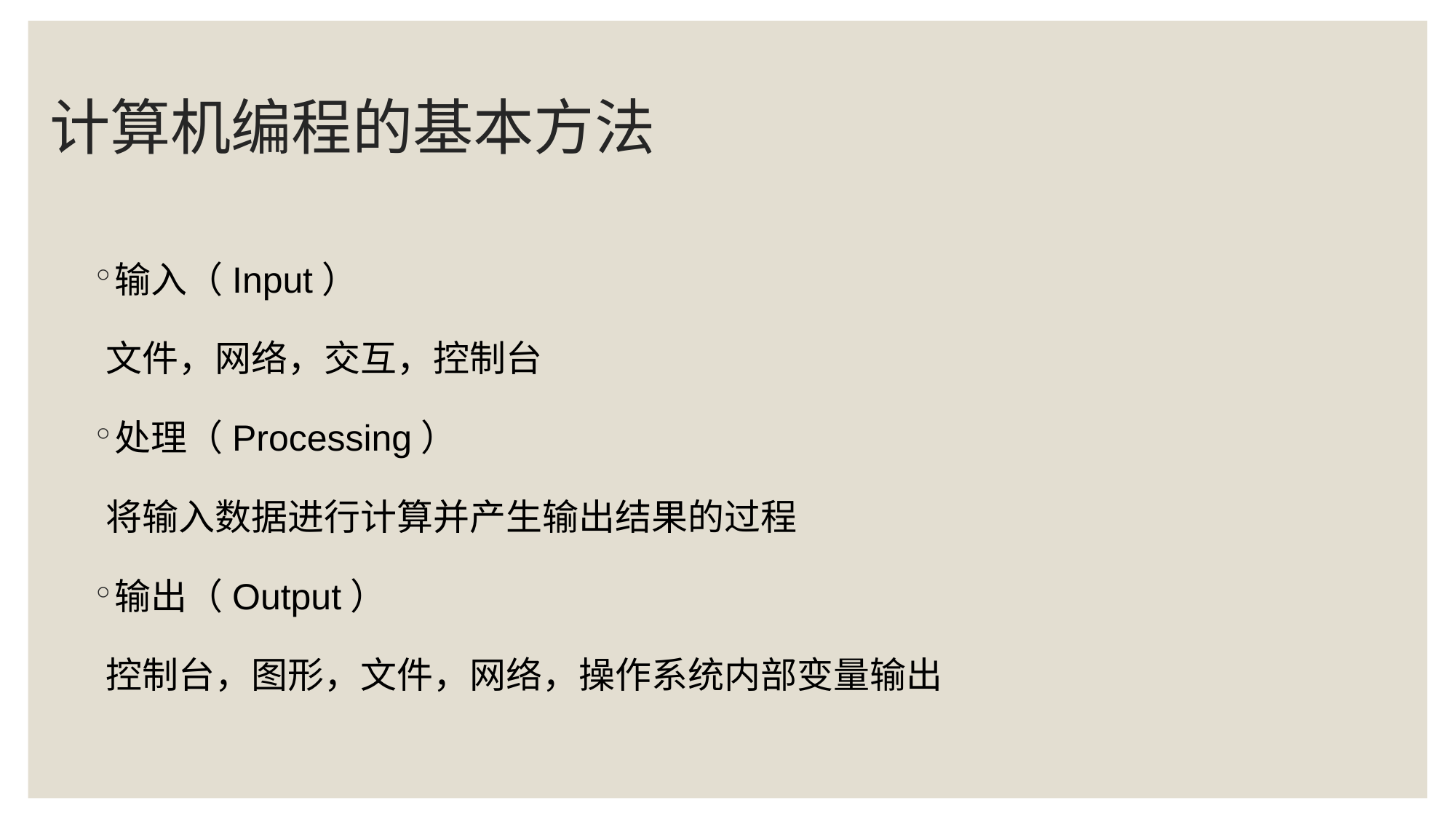

# 计算机编程的基本方法
输入（Input）
文件，网络，交互，控制台
处理（Processing）
将输入数据进行计算并产生输出结果的过程
输出（Output）
控制台，图形，文件，网络，操作系统内部变量输出